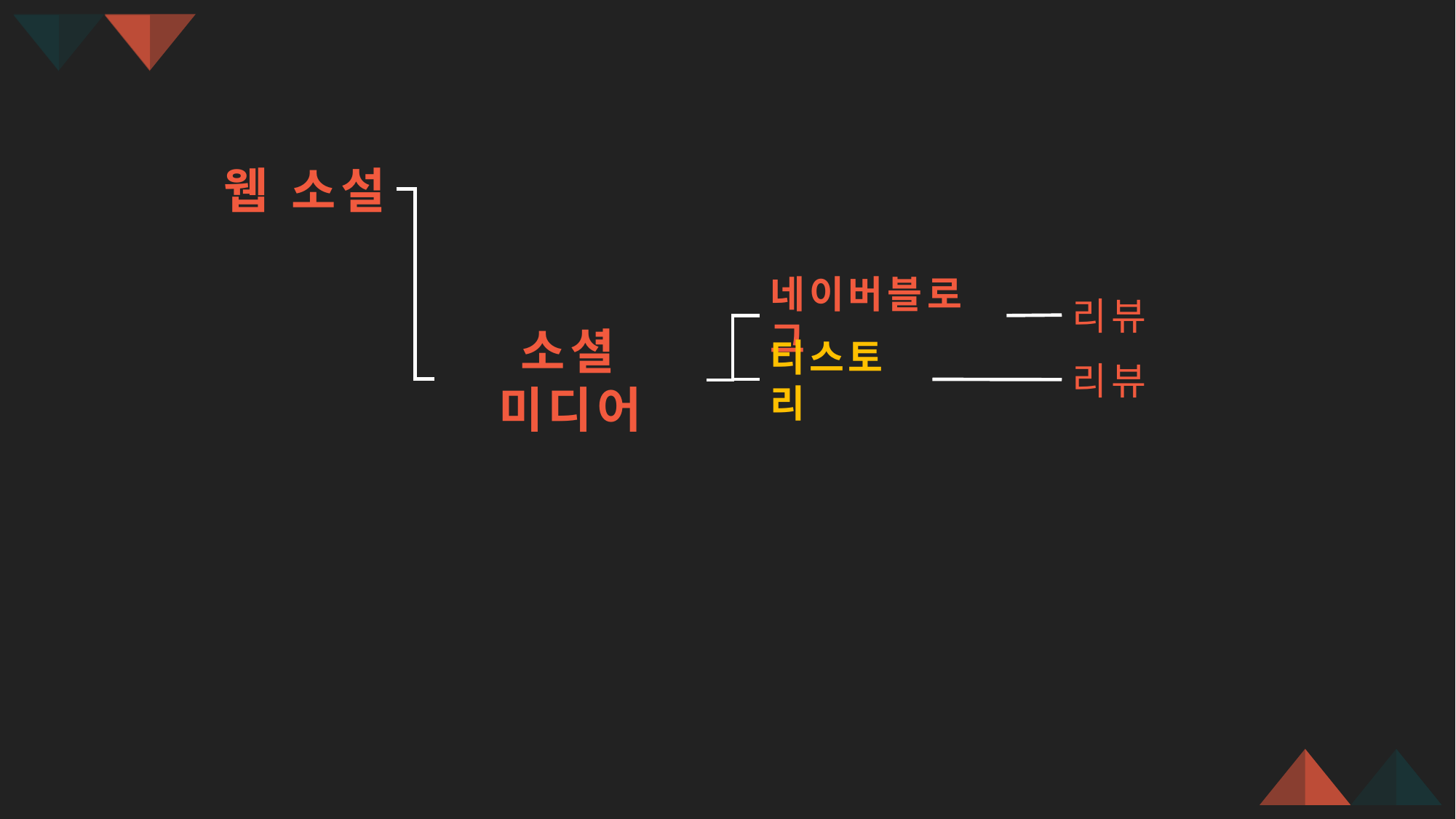

웹 소설
리뷰
네이버블로그
소셜 미디어
티스토리
리뷰